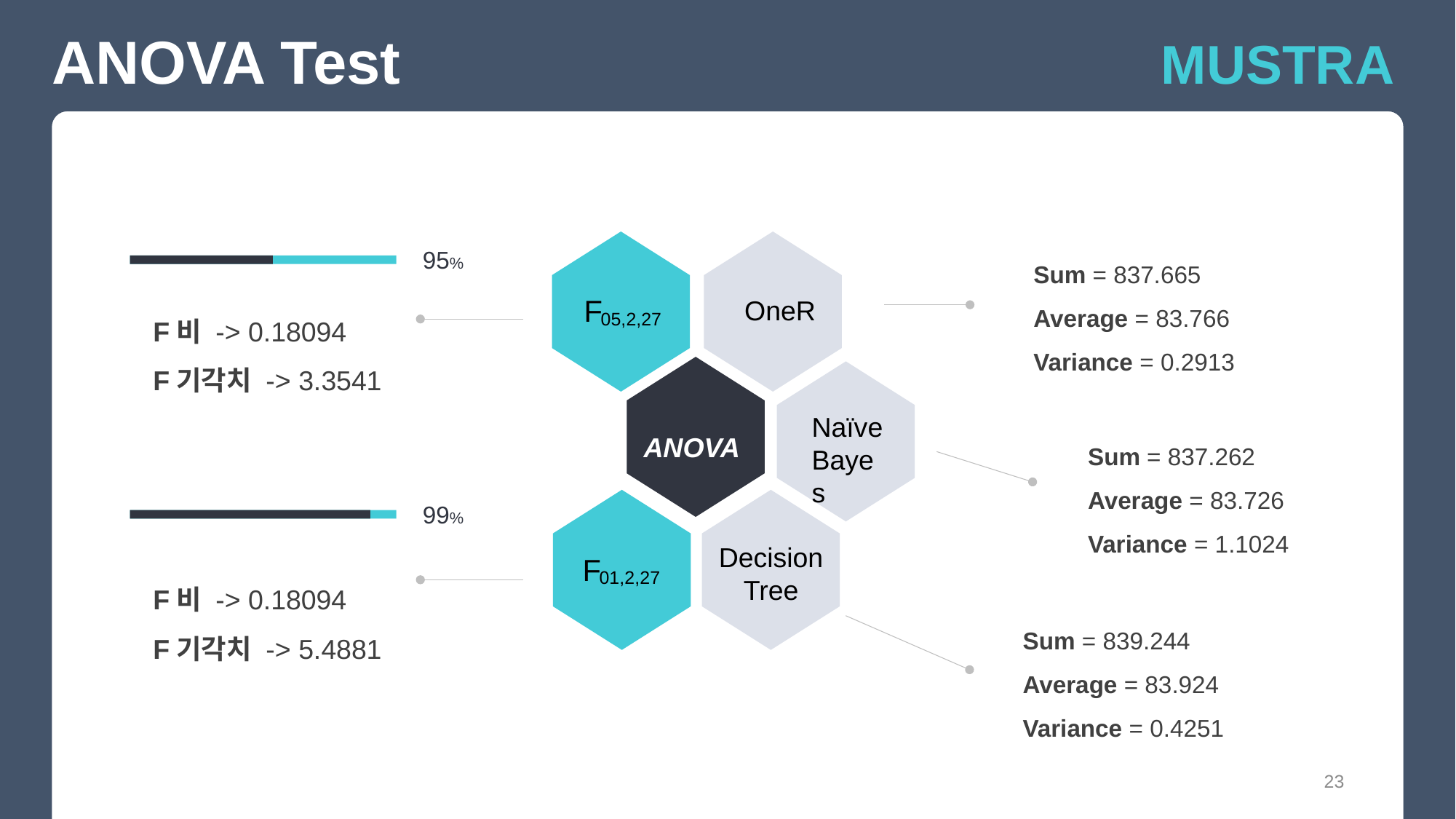

ANOVA Test
MUSTRA

95%
Sum = 837.665
Average = 83.766
Variance = 0.2913

F
OneR
F비 -> 0.18094
F기각치 -> 3.3541
05,2,27

ANOVA
Naïve
Bayes
Sum = 837.262
Average = 83.726
Variance = 1.1024
99%

Decision
Tree
F
F비 -> 0.18094
F기각치 -> 5.4881
01,2,27
Sum = 839.244
Average = 83.924
Variance = 0.4251
23